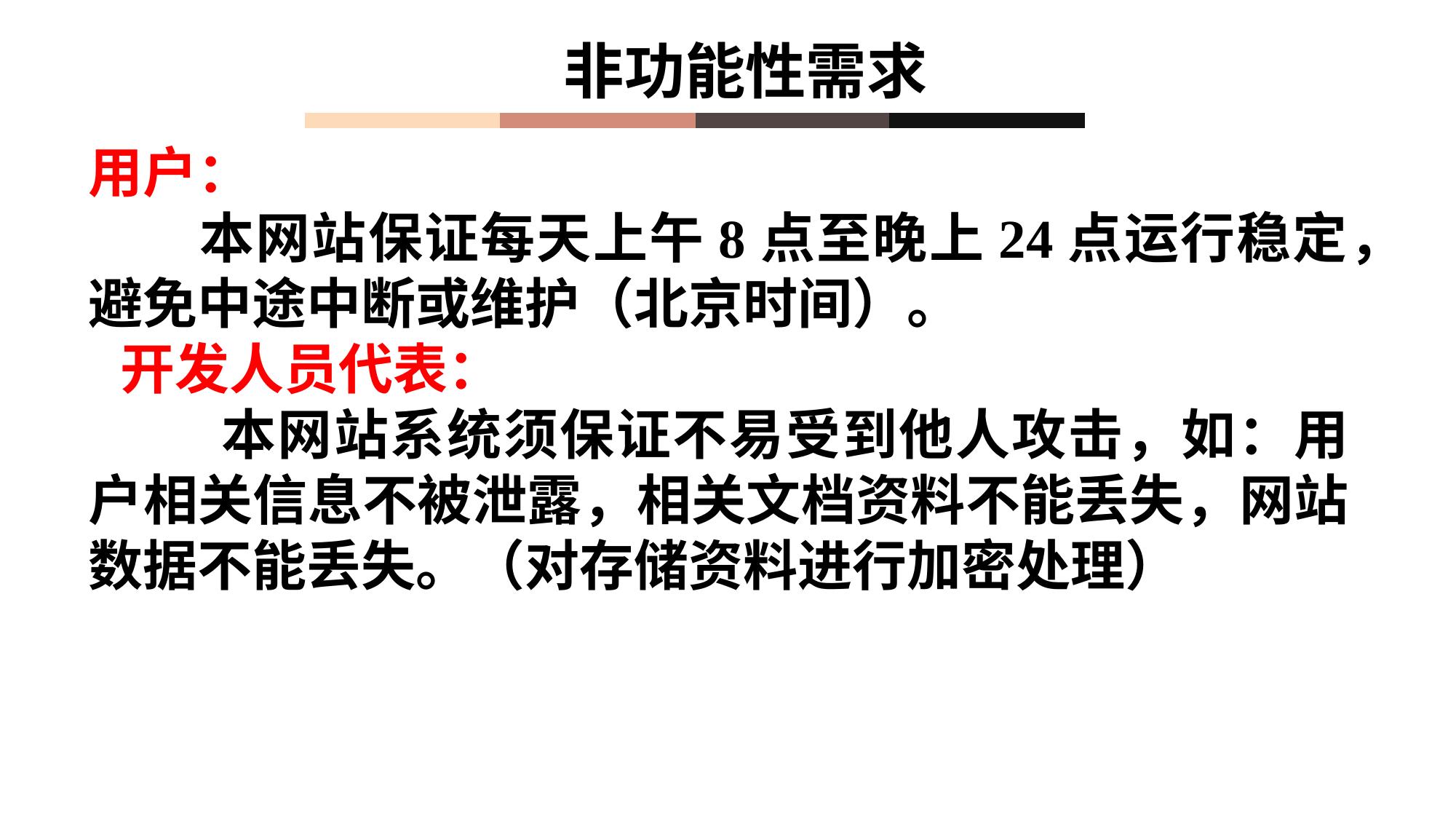

非功能性需求
用户：
	本网站保证每天上午8点至晚上24点运行稳定，避免中途中断或维护（北京时间）。
开发人员代表：
      本网站系统须保证不易受到他人攻击，如：用户相关信息不被泄露，相关文档资料不能丢失，网站数据不能丢失。（对存储资料进行加密处理）